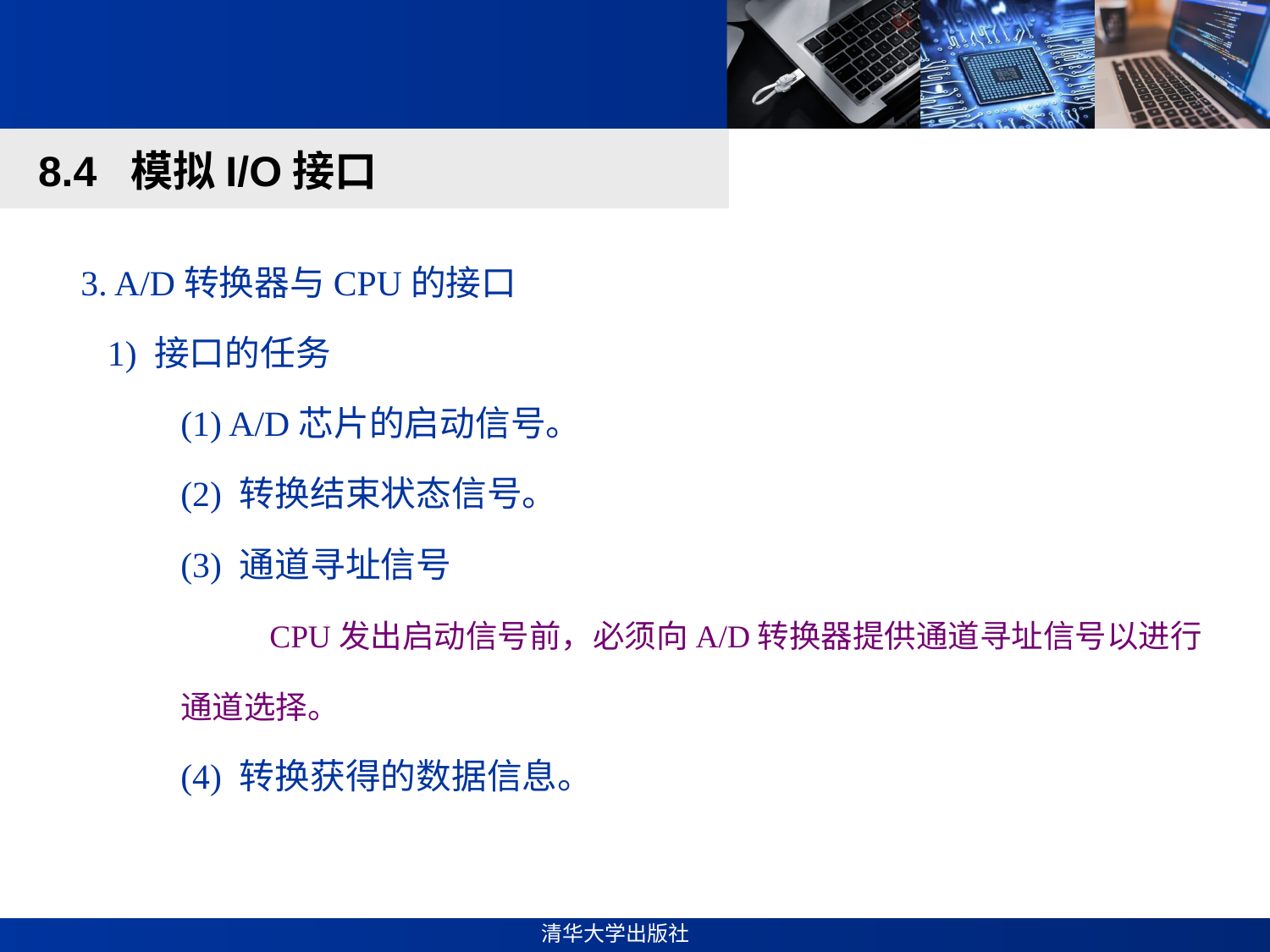

#
8.4  模拟I/O接口
3. A/D转换器与CPU的接口
   1) 接口的任务
(1) A/D芯片的启动信号。
(2) 转换结束状态信号。
(3) 通道寻址信号
          CPU发出启动信号前，必须向A/D转换器提供通道寻址信号以进行通道选择。
(4) 转换获得的数据信息。